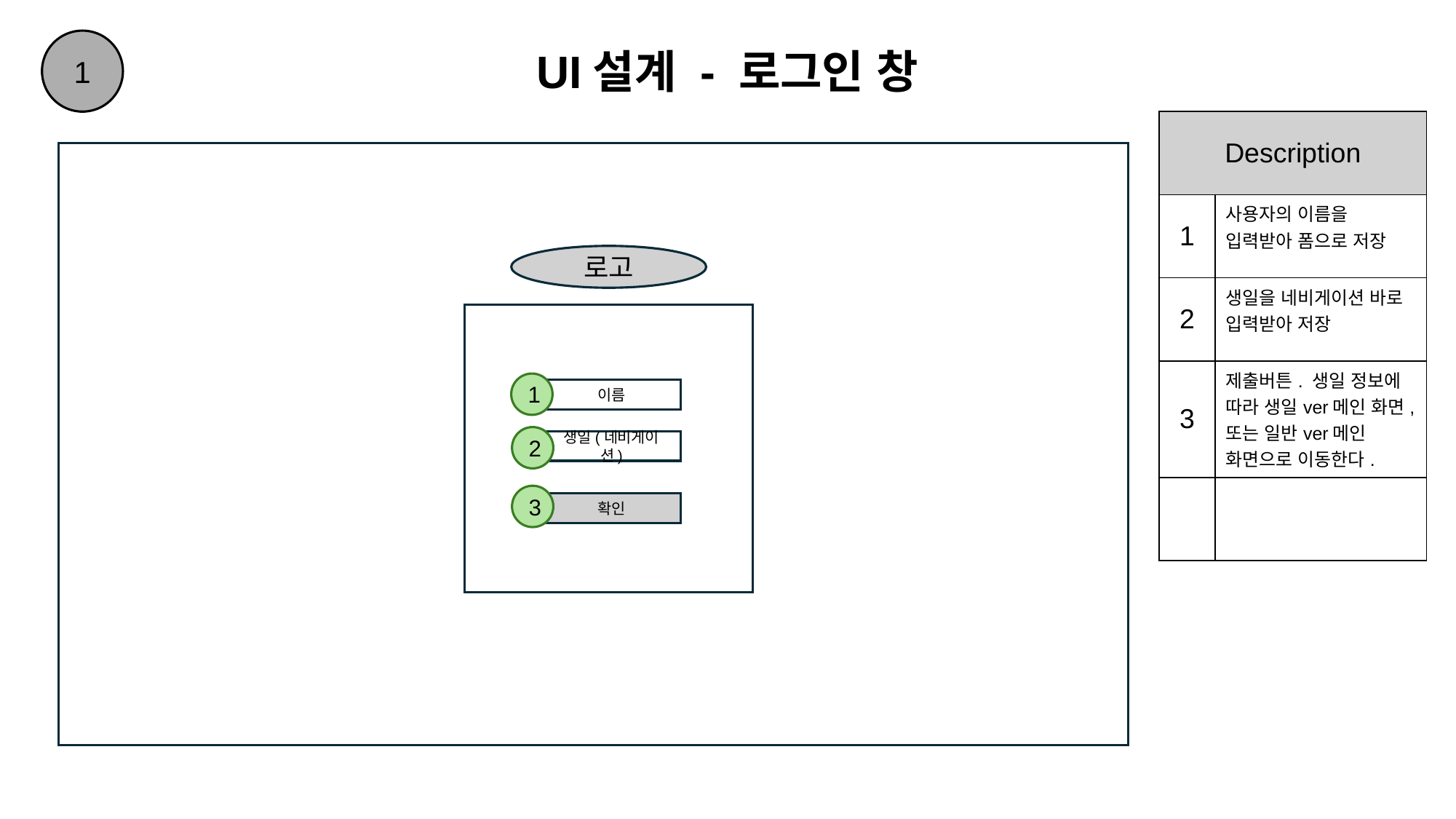

1
# UI설계 - 로그인 창
| Description |  |
| --- | --- |
| 1 | 사용자의 이름을 입력받아 폼으로 저장 |
| 2 | 생일을 네비게이션 바로 입력받아 저장 |
| 3 | 제출버튼. 생일 정보에 따라 생일ver메인 화면, 또는 일반ver메인 화면으로 이동한다. |
|  |  |

로고

1
이름
2
생일(네비게이션)
3
확인